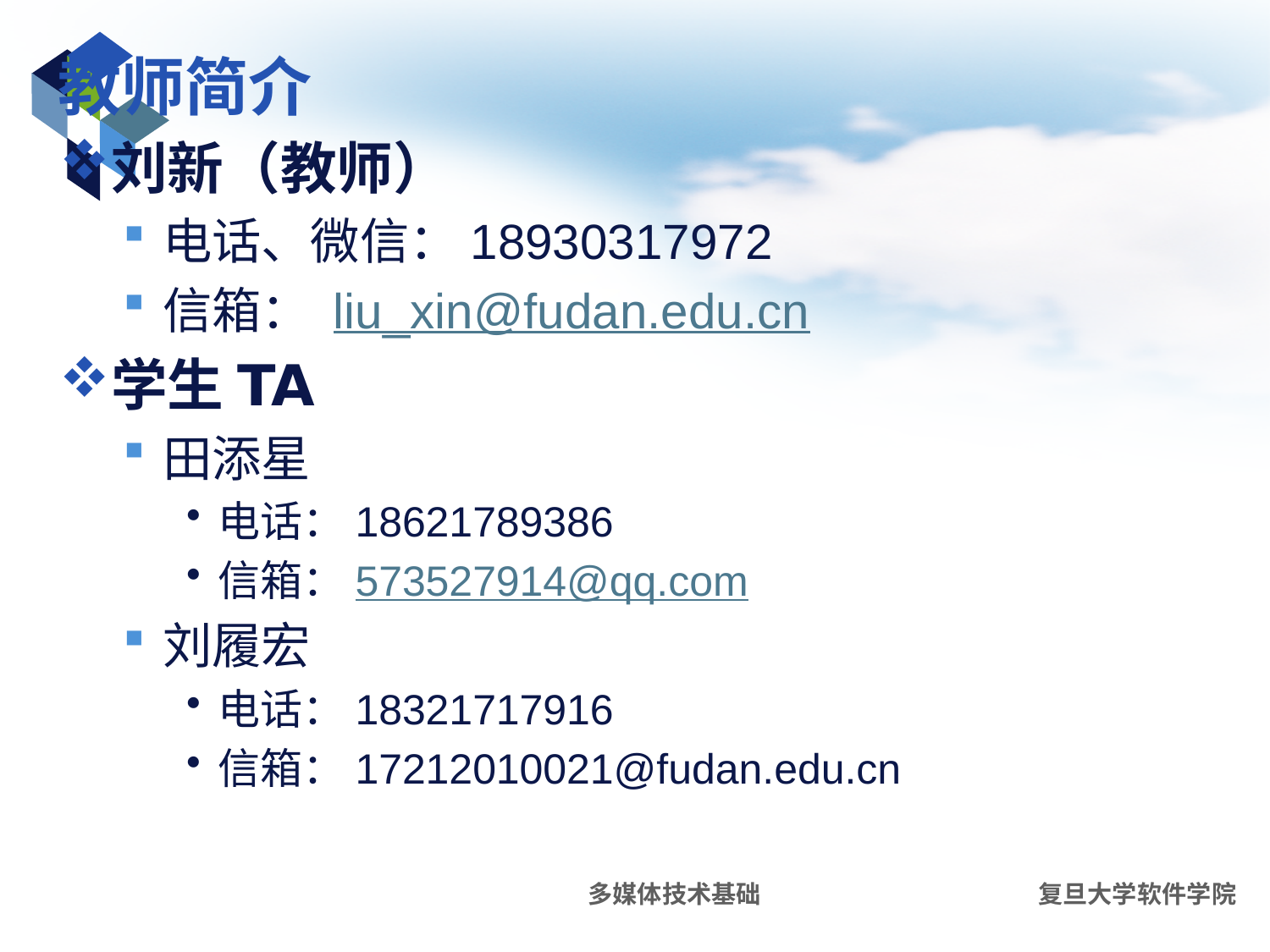

# 教师简介
刘新（教师）
电话、微信：18930317972
信箱： liu_xin@fudan.edu.cn
学生TA
田添星
电话：18621789386
信箱：573527914@qq.com
刘履宏
电话：18321717916
信箱：17212010021@fudan.edu.cn
多媒体技术基础